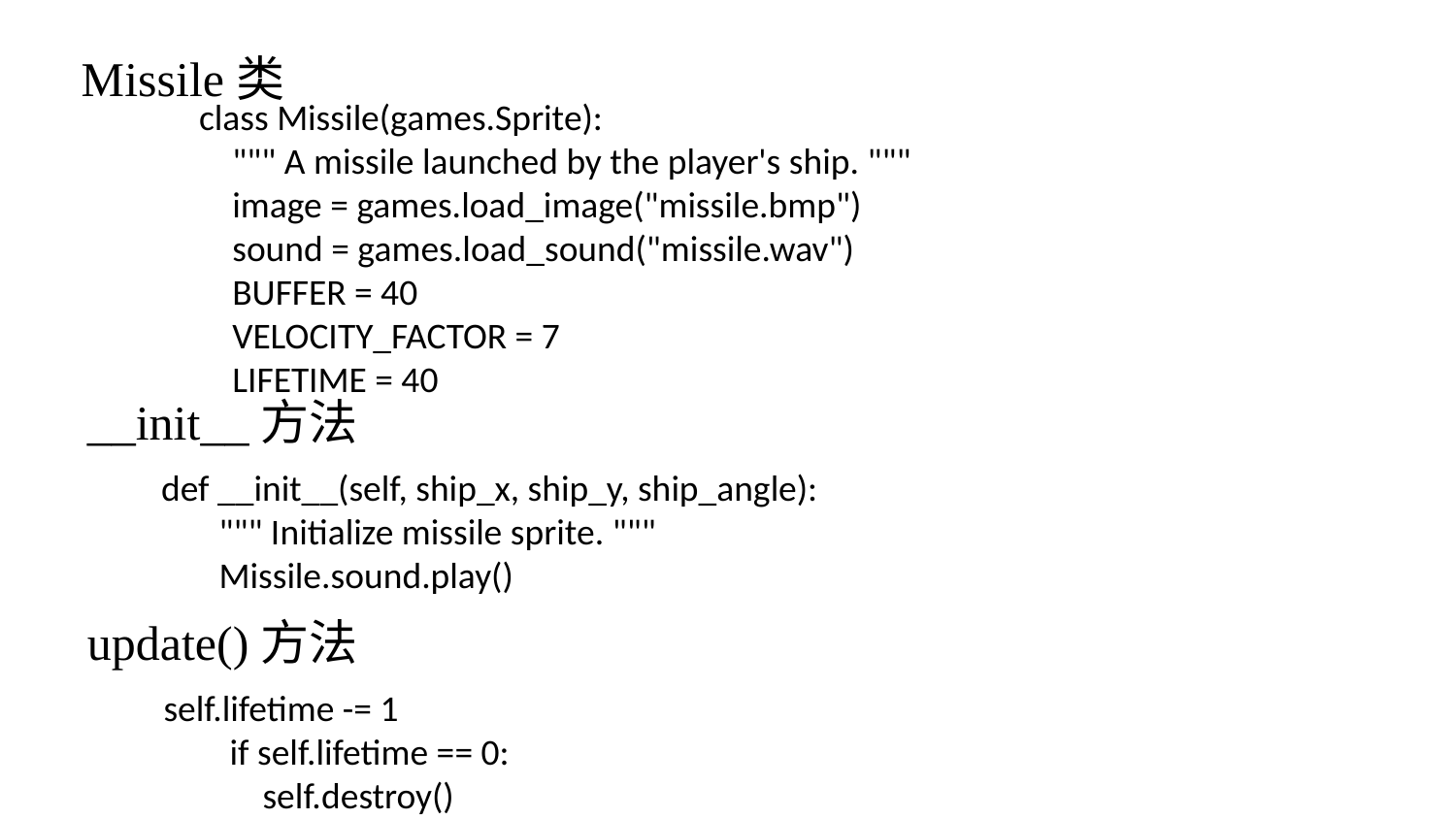

Missile类
class Missile(games.Sprite):
    """ A missile launched by the player's ship. """
    image = games.load_image("missile.bmp")
    sound = games.load_sound("missile.wav")
    BUFFER = 40
    VELOCITY_FACTOR = 7
    LIFETIME = 40
__init__方法
 def __init__(self, ship_x, ship_y, ship_angle):
        """ Initialize missile sprite. """
        Missile.sound.play()
update()方法
self.lifetime -= 1
        if self.lifetime == 0:
            self.destroy()
16